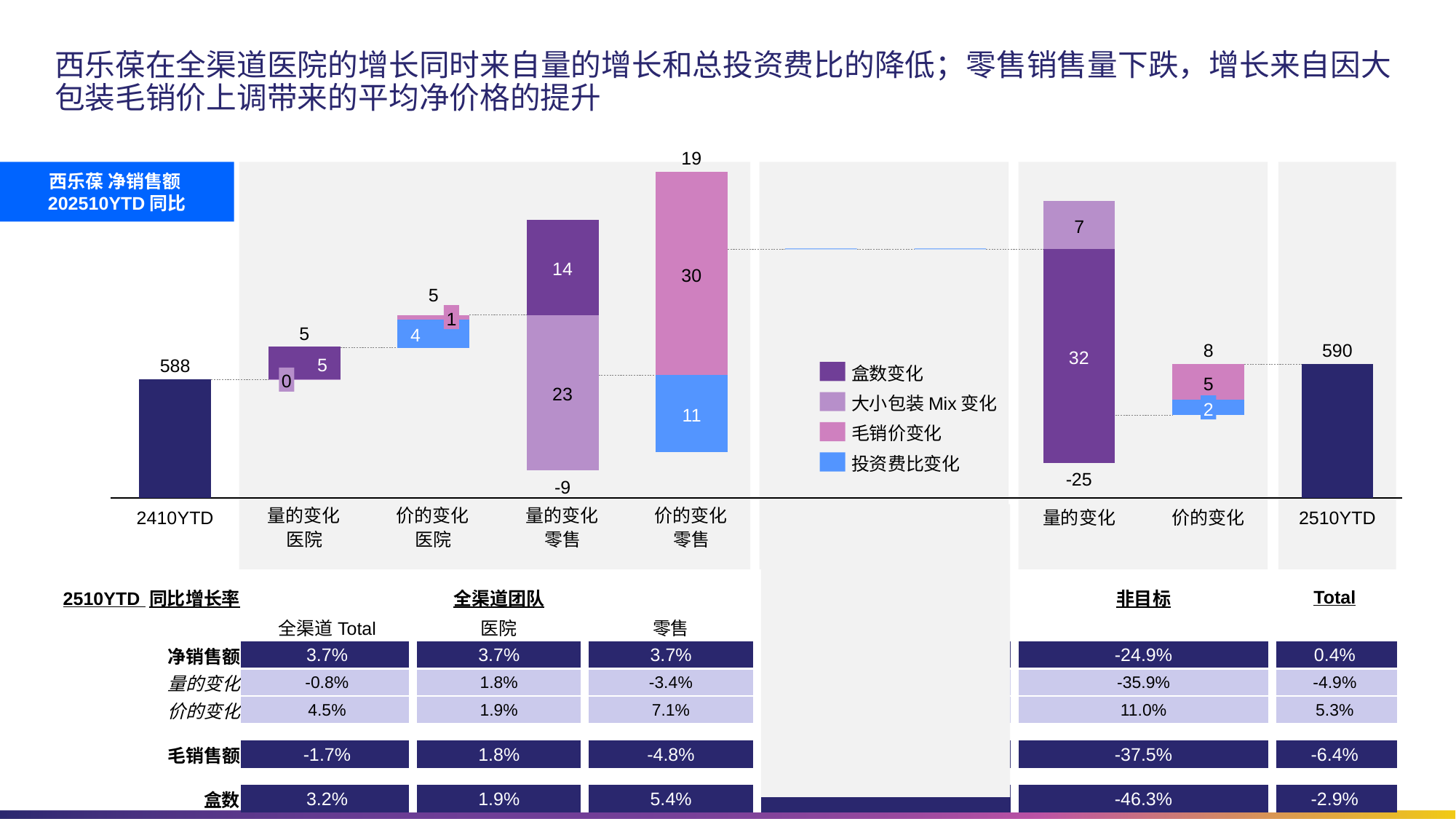

# 西乐葆在全渠道医院的增长同时来自量的增长和总投资费比的降低；零售销售量下跌，增长来自因大包装毛销价上调带来的平均净价格的提升
19

### Chart

| Category |  |  |  |
|---|---|---|---|

西乐葆 净销售额202510YTD同比
7

14
30
5
1
5
4
8
590
32
5
588
盒数变化

0
5
23
大小包装Mix变化

2
11
毛销价变化

投资费比变化

-25
-9
2410YTD
量的变化
医院
价的变化
医院
量的变化
零售
价的变化
零售

量的变化
价的变化
量的变化
价的变化
2510YTD
| 2510YTD 同比增长率 | 全渠道团队 |  |  | 电商团队 | 非目标 | Total |
| --- | --- | --- | --- | --- | --- | --- |
|  | 全渠道Total | 医院 | 零售 |  |  |  |
| 净销售额 | 3.7% | 3.7% | 3.7% |  | -24.9% | 0.4% |
| 量的变化 | -0.8% | 1.8% | -3.4% |  | -35.9% | -4.9% |
| 价的变化 | 4.5% | 1.9% | 7.1% |  | 11.0% | 5.3% |
|  |  |  |  |  |  |  |
| 毛销售额 | -1.7% | 1.8% | -4.8% |  | -37.5% | -6.4% |
|  |  |  |  |  |  |  |
| 盒数 | 3.2% | 1.9% | 5.4% |  | -46.3% | -2.9% |